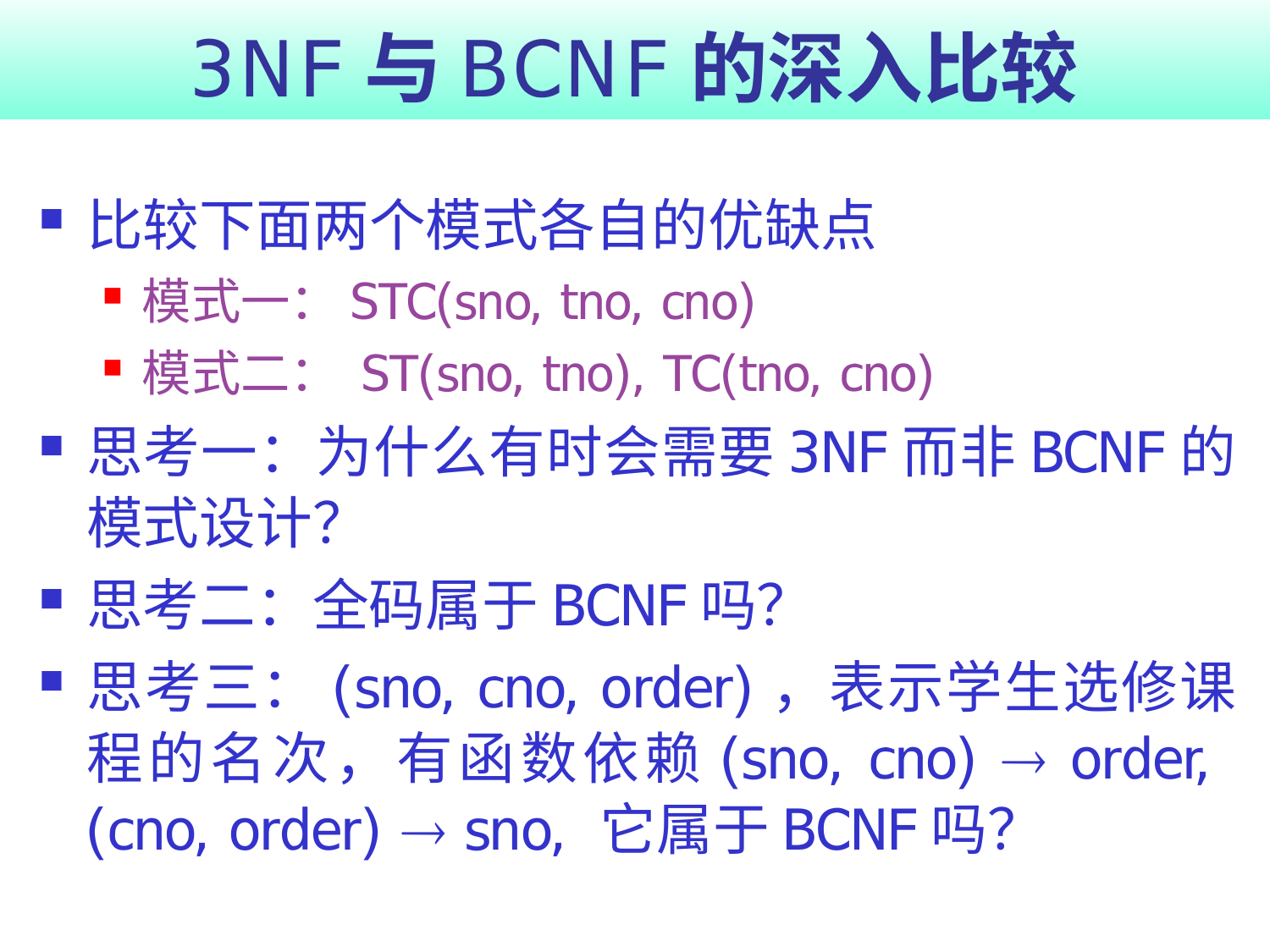

# 3NF与BCNF的深入比较
比较下面两个模式各自的优缺点
模式一：STC(sno, tno, cno)
模式二： ST(sno, tno), TC(tno, cno)
思考一：为什么有时会需要3NF而非BCNF的模式设计？
思考二：全码属于BCNF吗？
思考三：(sno, cno, order)，表示学生选修课程的名次，有函数依赖(sno, cno) → order,  (cno, order) → sno, 它属于BCNF吗？